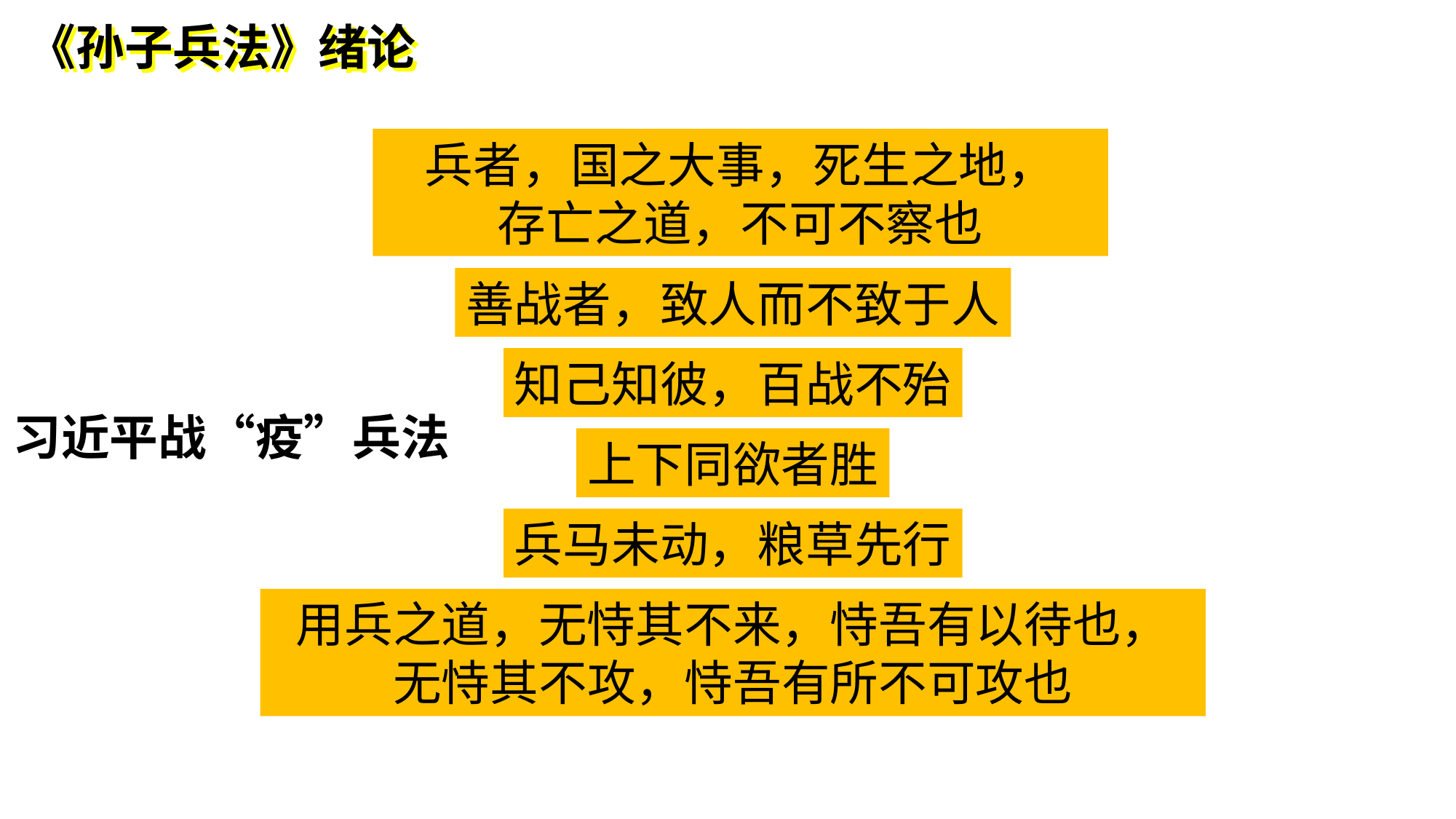

《孙子兵法》绪论
兵者，国之大事，死生之地，
存亡之道，不可不察也
善战者，致人而不致于人
知己知彼，百战不殆
习近平战“疫”兵法
上下同欲者胜
兵马未动，粮草先行
用兵之道，无恃其不来，恃吾有以待也，
无恃其不攻，恃吾有所不可攻也